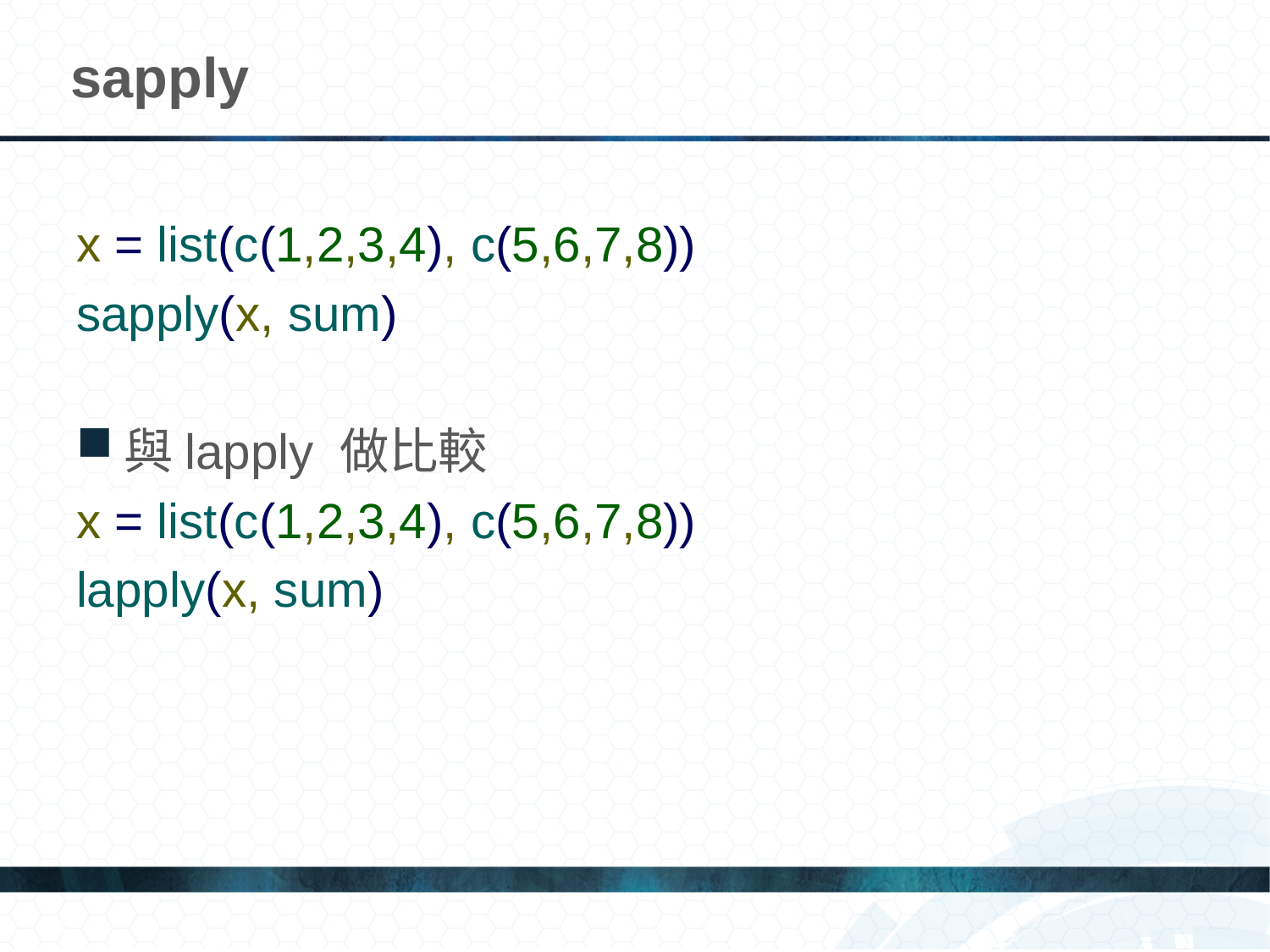

# sapply
x = list(c(1,2,3,4), c(5,6,7,8))
sapply(x, sum)

與lapply 做比較
x = list(c(1,2,3,4), c(5,6,7,8))
lapply(x, sum)